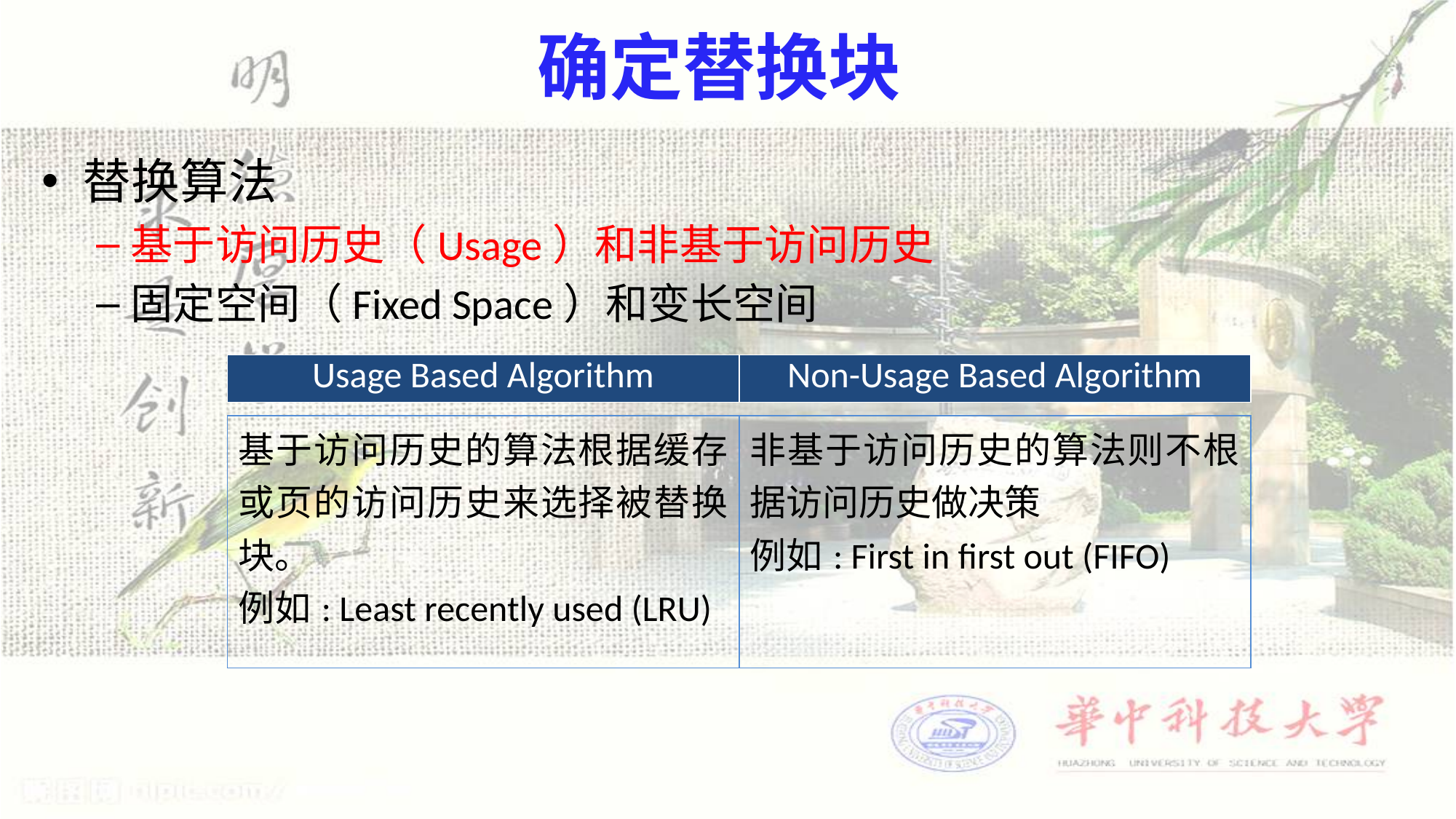

# 确定替换块
替换算法
基于访问历史（Usage）和非基于访问历史
固定空间（Fixed Space）和变长空间
| Usage Based Algorithm | Non-Usage Based Algorithm |
| --- | --- |
| 基于访问历史的算法根据缓存或页的访问历史来选择被替换块。 例如: Least recently used (LRU) | 非基于访问历史的算法则不根据访问历史做决策 例如: First in first out (FIFO) |
| --- | --- |